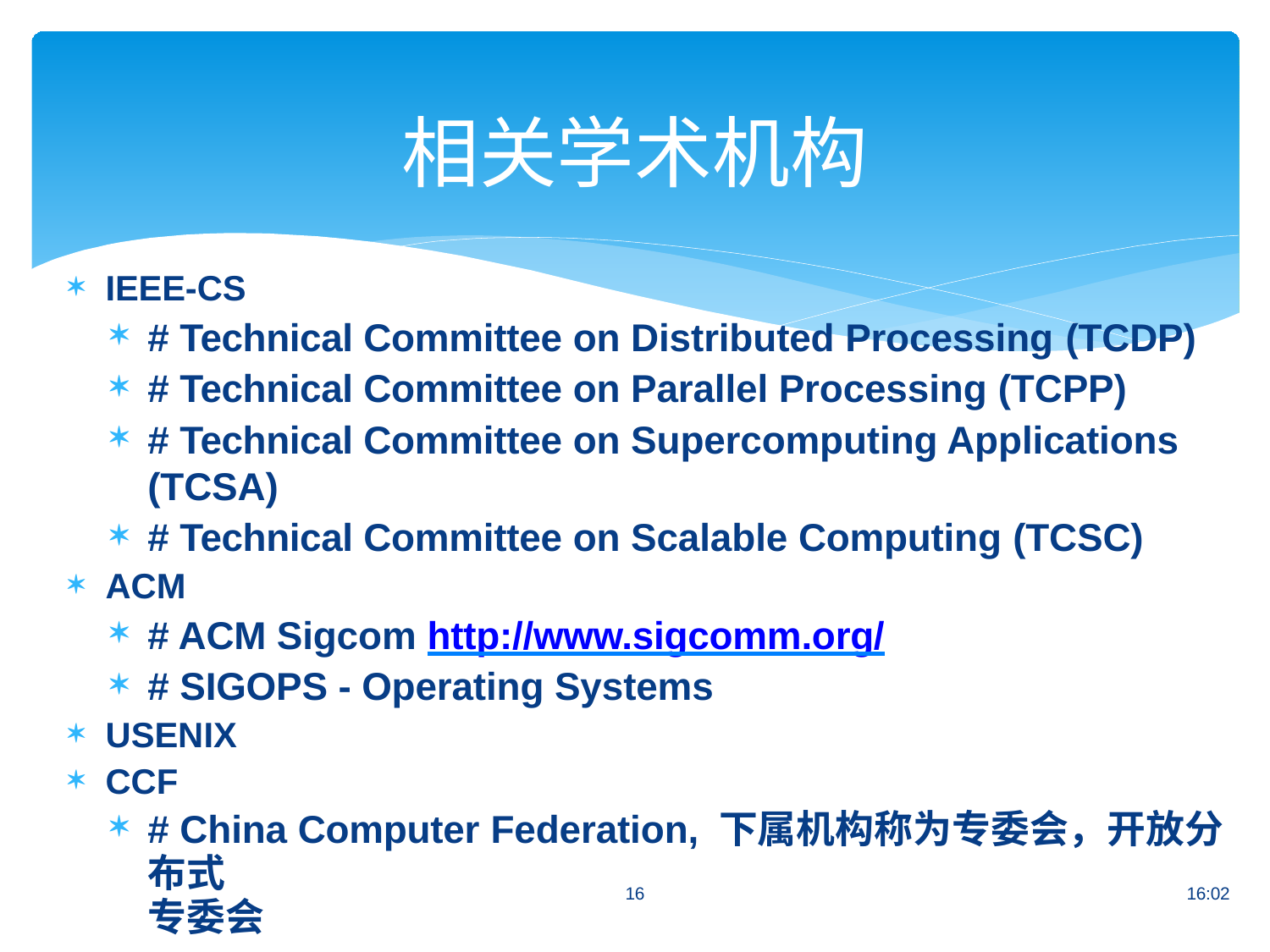

# 相关学术机构

IEEE-CS
# Technical Committee on Distributed Processing (TCDP)
# Technical Committee on Parallel Processing (TCPP)
# Technical Committee on Supercomputing Applications (TCSA)
# Technical Committee on Scalable Computing (TCSC)
ACM
# ACM Sigcom http://www.sigcomm.org/
# SIGOPS - Operating Systems
USENIX
CCF
# China Computer Federation, 下属机构称为专委会，开放分布式
专委会
16
16:02